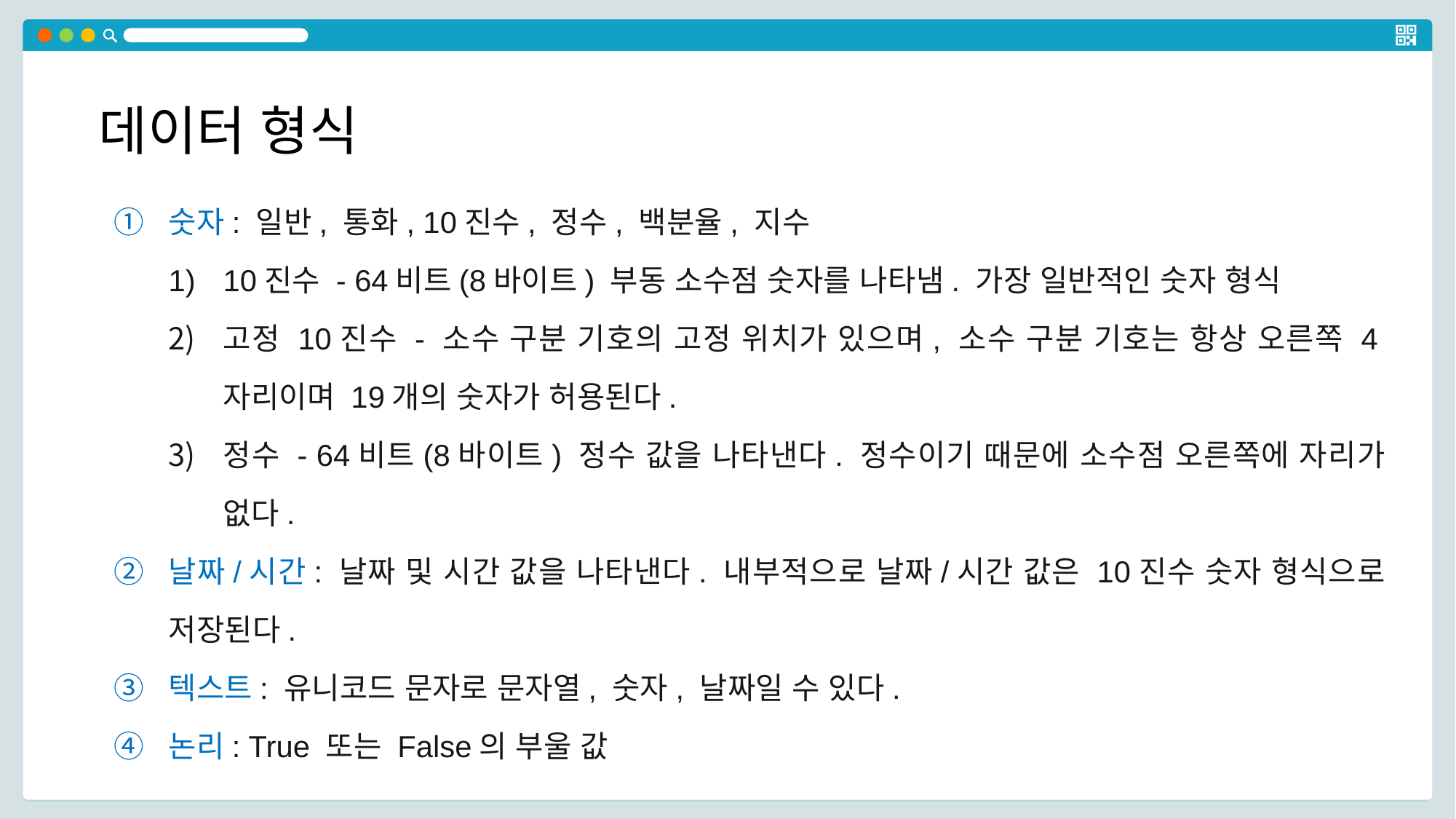

데이터 형식
숫자: 일반, 통화, 10진수, 정수, 백분율, 지수
10진수 - 64비트(8바이트) 부동 소수점 숫자를 나타냄. 가장 일반적인 숫자 형식
고정 10진수 - 소수 구분 기호의 고정 위치가 있으며, 소수 구분 기호는 항상 오른쪽 4자리이며 19개의 숫자가 허용된다.
정수 - 64비트(8바이트) 정수 값을 나타낸다. 정수이기 때문에 소수점 오른쪽에 자리가 없다.
날짜/시간: 날짜 및 시간 값을 나타낸다. 내부적으로 날짜/시간 값은 10진수 숫자 형식으로 저장된다.
텍스트: 유니코드 문자로 문자열, 숫자, 날짜일 수 있다.
논리: True 또는 False의 부울 값